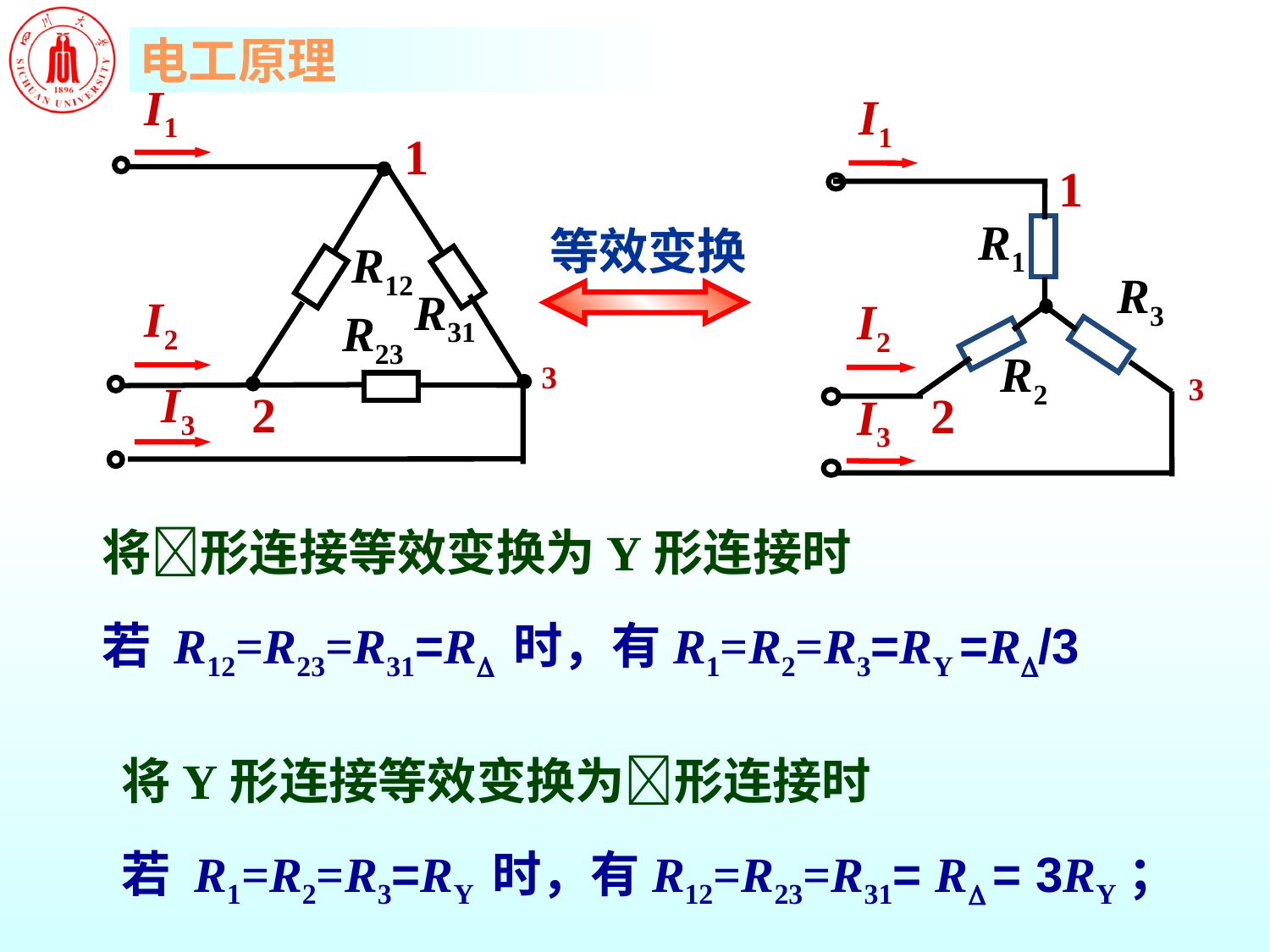

I1

I2

I3

1

R12

R31

R23

3

2

I1

R1

R3

I2

R2
3

2
I3

1
 等效变换

将Δ形连接等效变换为Y形连接时
若 R12=R23=R31=RΔ 时，有R1=R2=R3=RY =RΔ/3
将Y形连接等效变换为Δ形连接时
若 R1=R2=R3=RY 时，有R12=R23=R31= RΔ = 3RY；